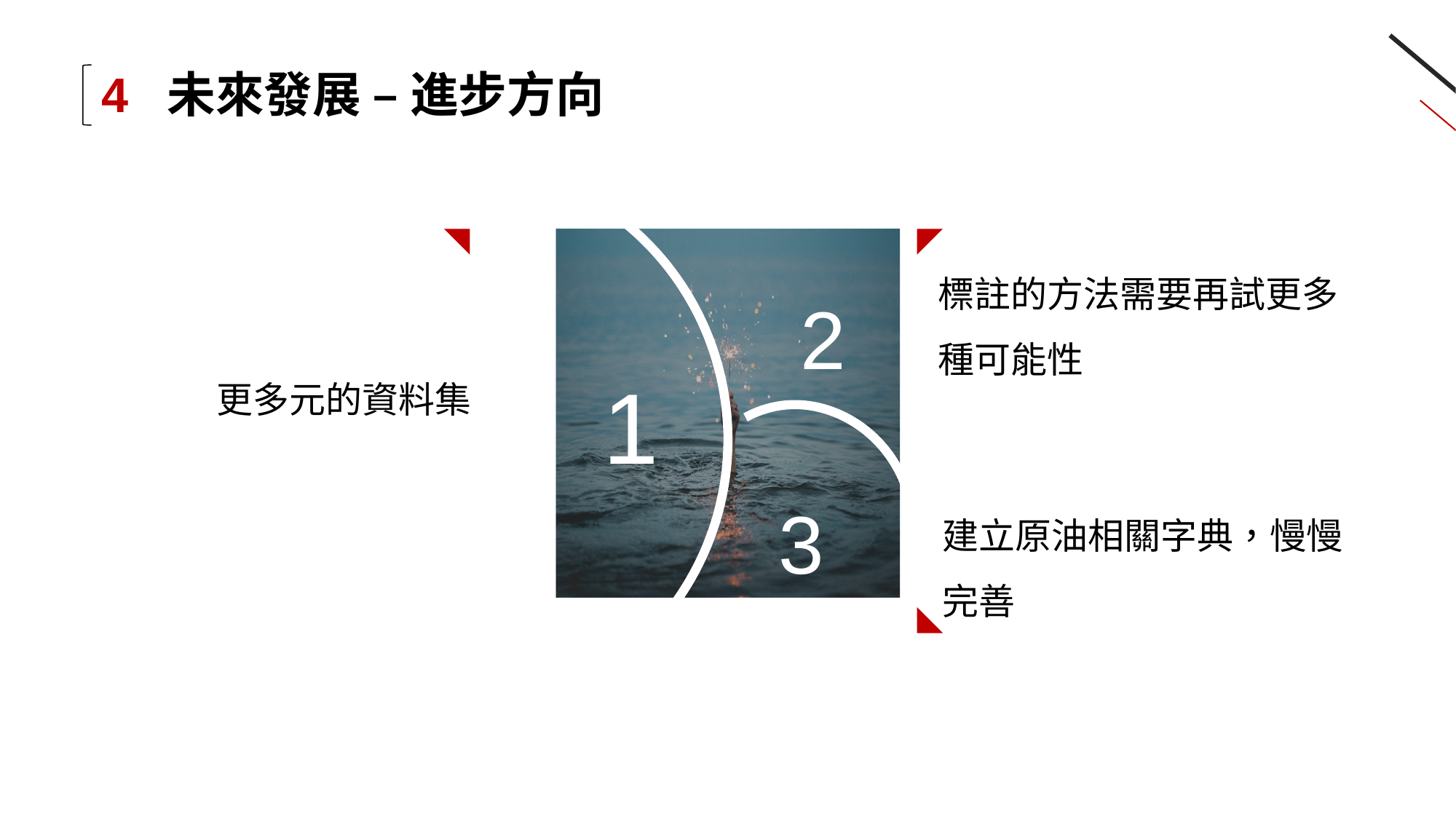

4  未來發展 – 進步方向

標註的方法需要再試更多種可能性
2
更多元的資料集
1

建立原油相關字典，慢慢完善
3